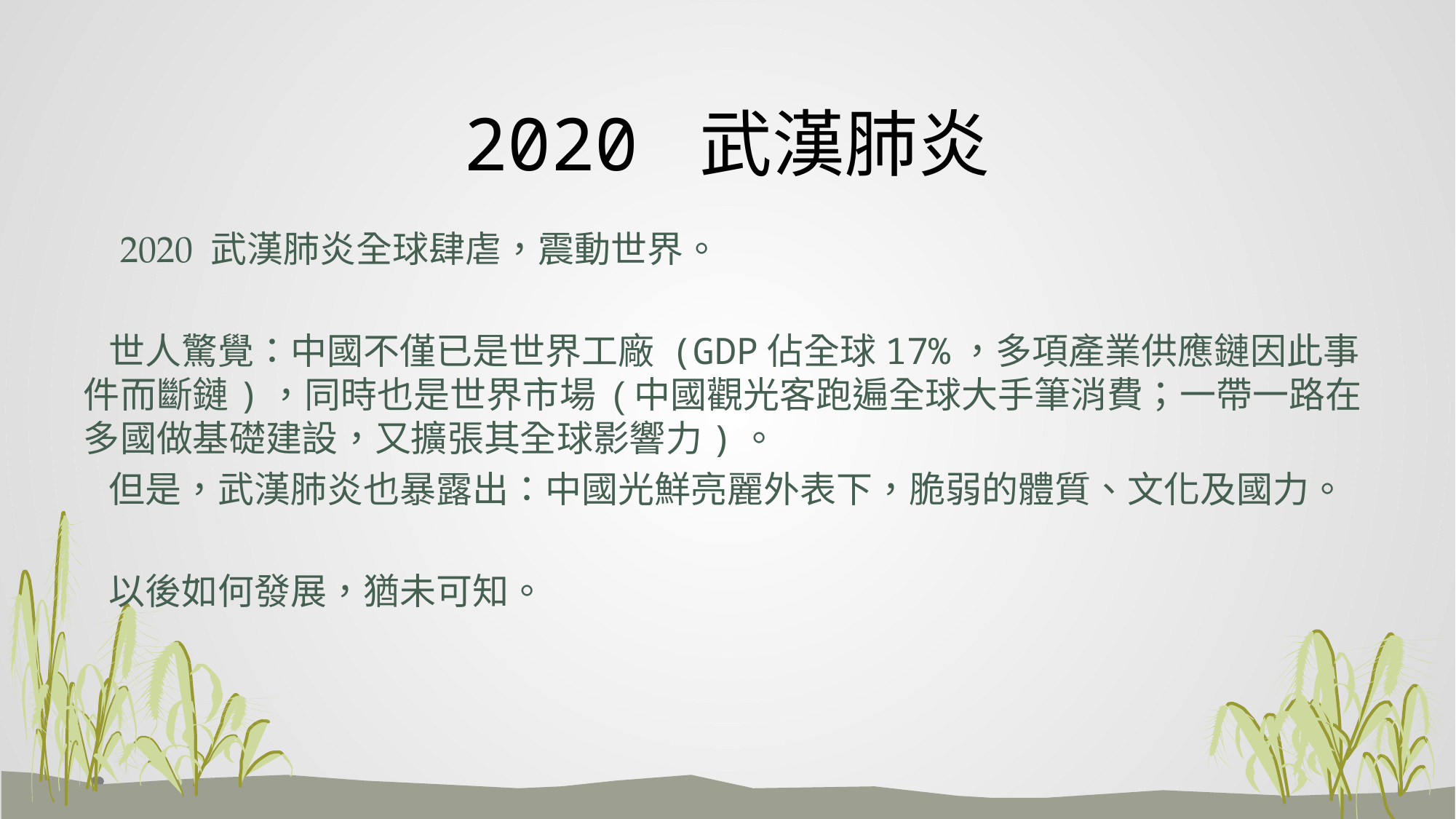

# 2020 武漢肺炎
    2020 武漢肺炎全球肆虐，震動世界。

  世人驚覺：中國不僅已是世界工廠 (GDP佔全球17%，多項產業供應鏈因此事件而斷鏈)，同時也是世界市場 (中國觀光客跑遍全球大手筆消費；一帶一路在多國做基礎建設，又擴張其全球影響力)。
  但是，武漢肺炎也暴露出：中國光鮮亮麗外表下，脆弱的體質、文化及國力。

  以後如何發展，猶未可知。